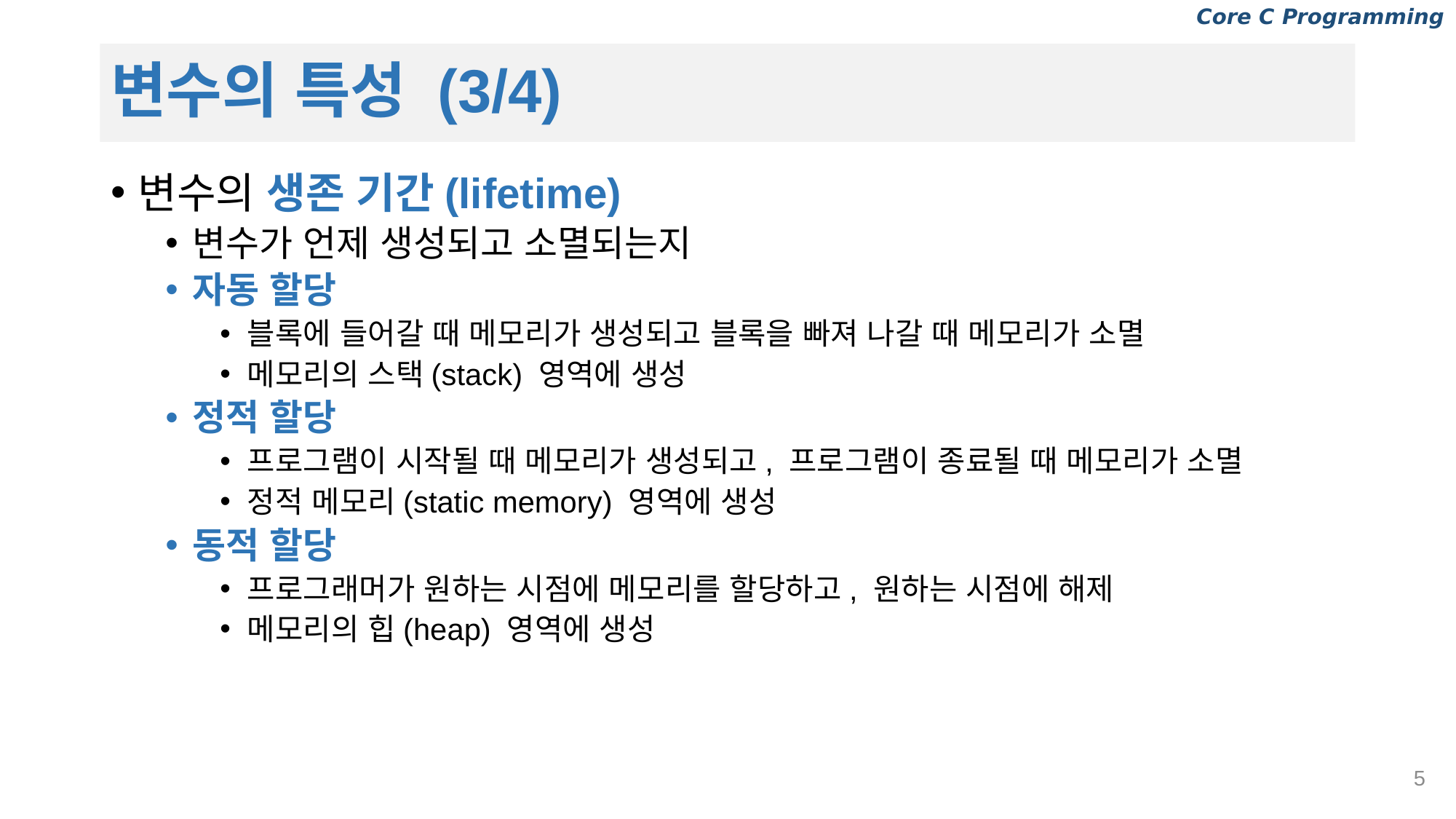

# 변수의 특성 (3/4)
변수의 생존 기간(lifetime)
변수가 언제 생성되고 소멸되는지
자동 할당
블록에 들어갈 때 메모리가 생성되고 블록을 빠져 나갈 때 메모리가 소멸
메모리의 스택(stack) 영역에 생성
정적 할당
프로그램이 시작될 때 메모리가 생성되고, 프로그램이 종료될 때 메모리가 소멸
정적 메모리(static memory) 영역에 생성
동적 할당
프로그래머가 원하는 시점에 메모리를 할당하고, 원하는 시점에 해제
메모리의 힙(heap) 영역에 생성
5